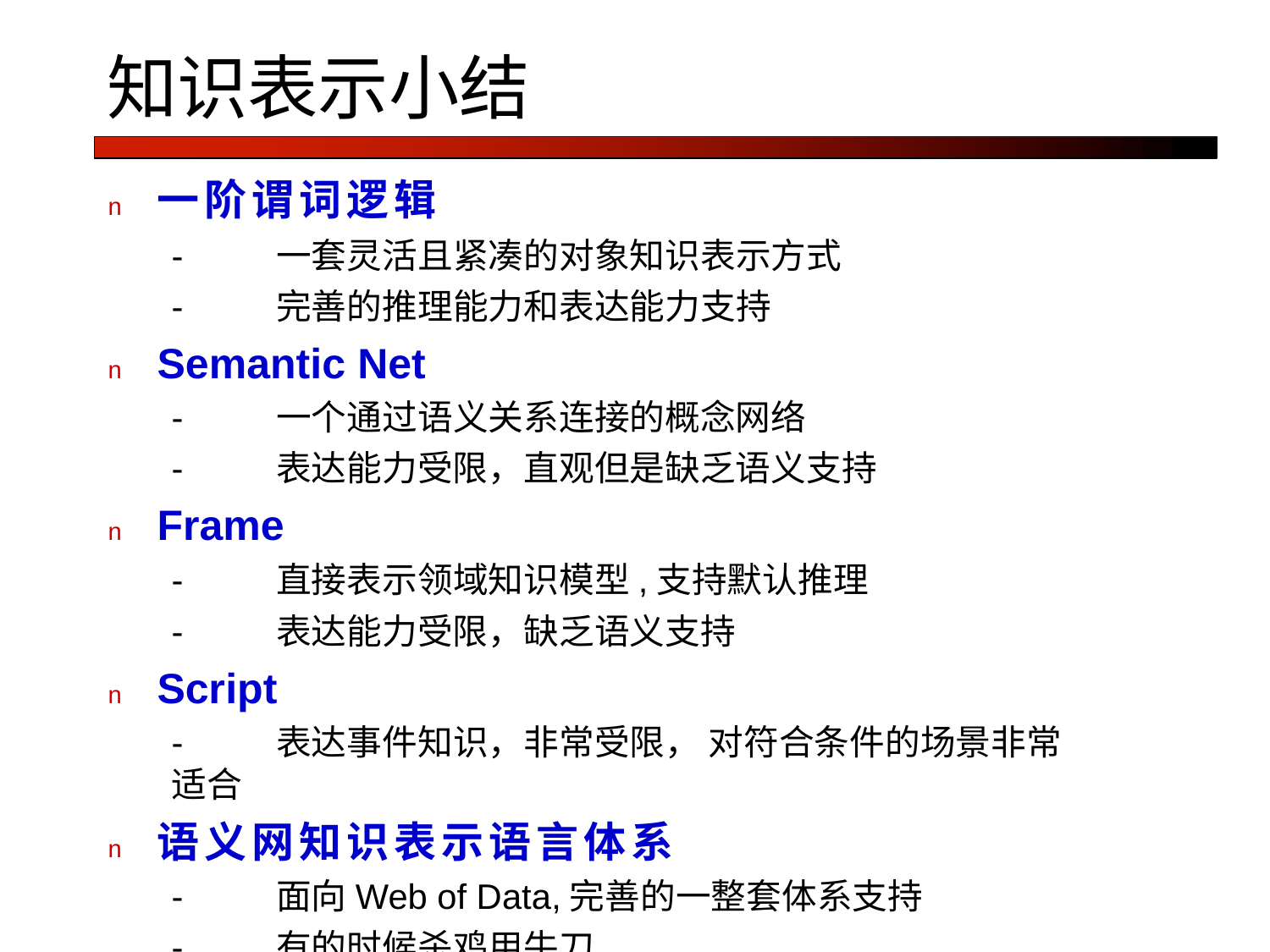

# 知识表示小结

n	一阶谓词逻辑

-	一套灵活且紧凑的对象知识表示方式
-	完善的推理能力和表达能力支持

n	Semantic Net
-	一个通过语义关系连接的概念网络
-	表达能力受限，直观但是缺乏语义支持

n	Frame
-	直接表示领域知识模型,支持默认推理
-	表达能力受限，缺乏语义支持

n	Script
-	表达事件知识，非常受限， 对符合条件的场景非常适合

n	语义网知识表示语言体系
-	面向Web of Data,完善的一整套体系支持
-	有的时候杀鸡用牛刀